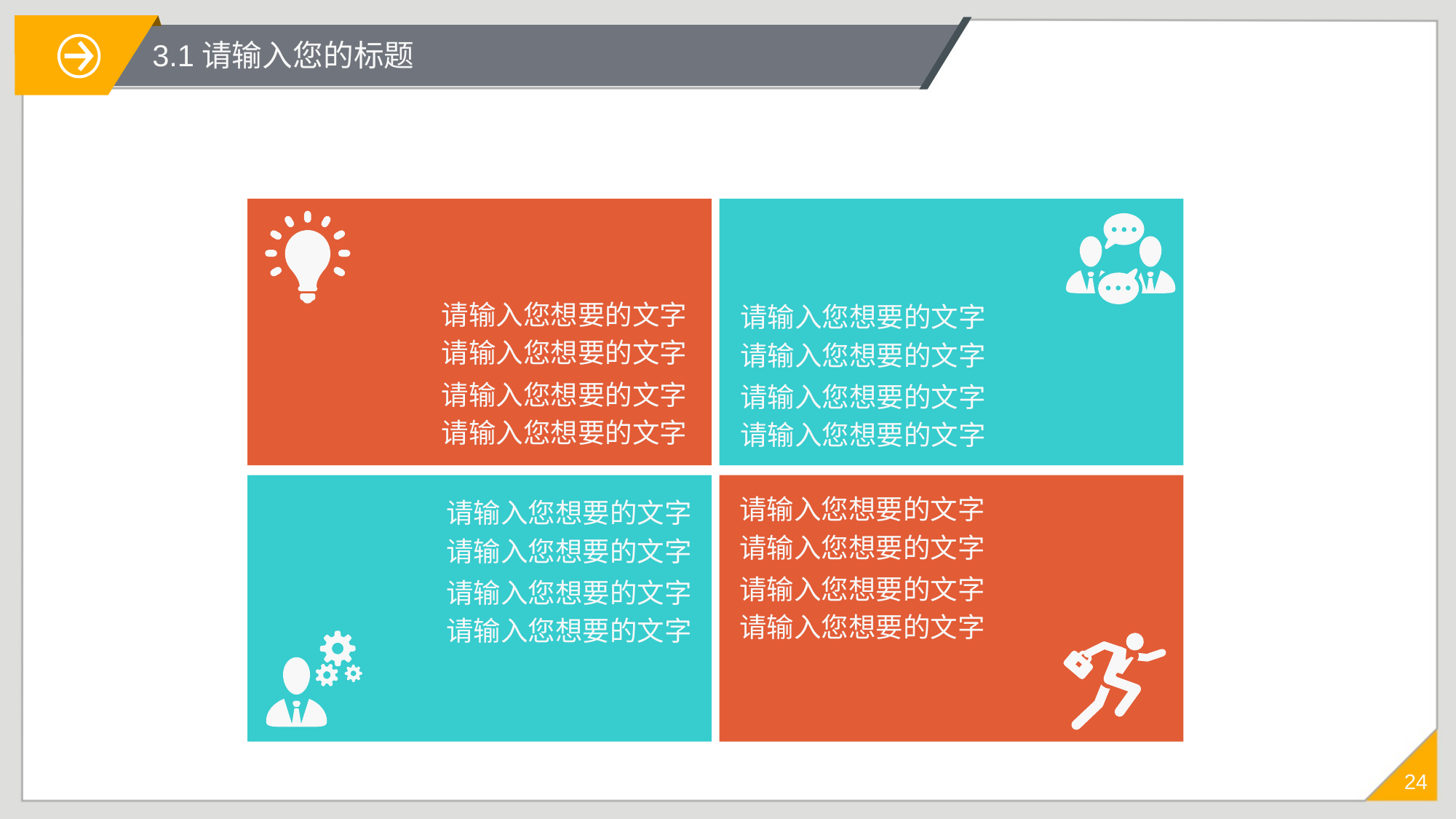

3.1请输入您的标题

请输入您想要的文字
请输入您想要的文字
请输入您想要的文字
请输入您想要的文字
请输入您想要的文字
请输入您想要的文字
请输入您想要的文字
请输入您想要的文字

请输入您想要的文字
请输入您想要的文字
请输入您想要的文字
请输入您想要的文字
请输入您想要的文字
请输入您想要的文字
请输入您想要的文字
请输入您想要的文字